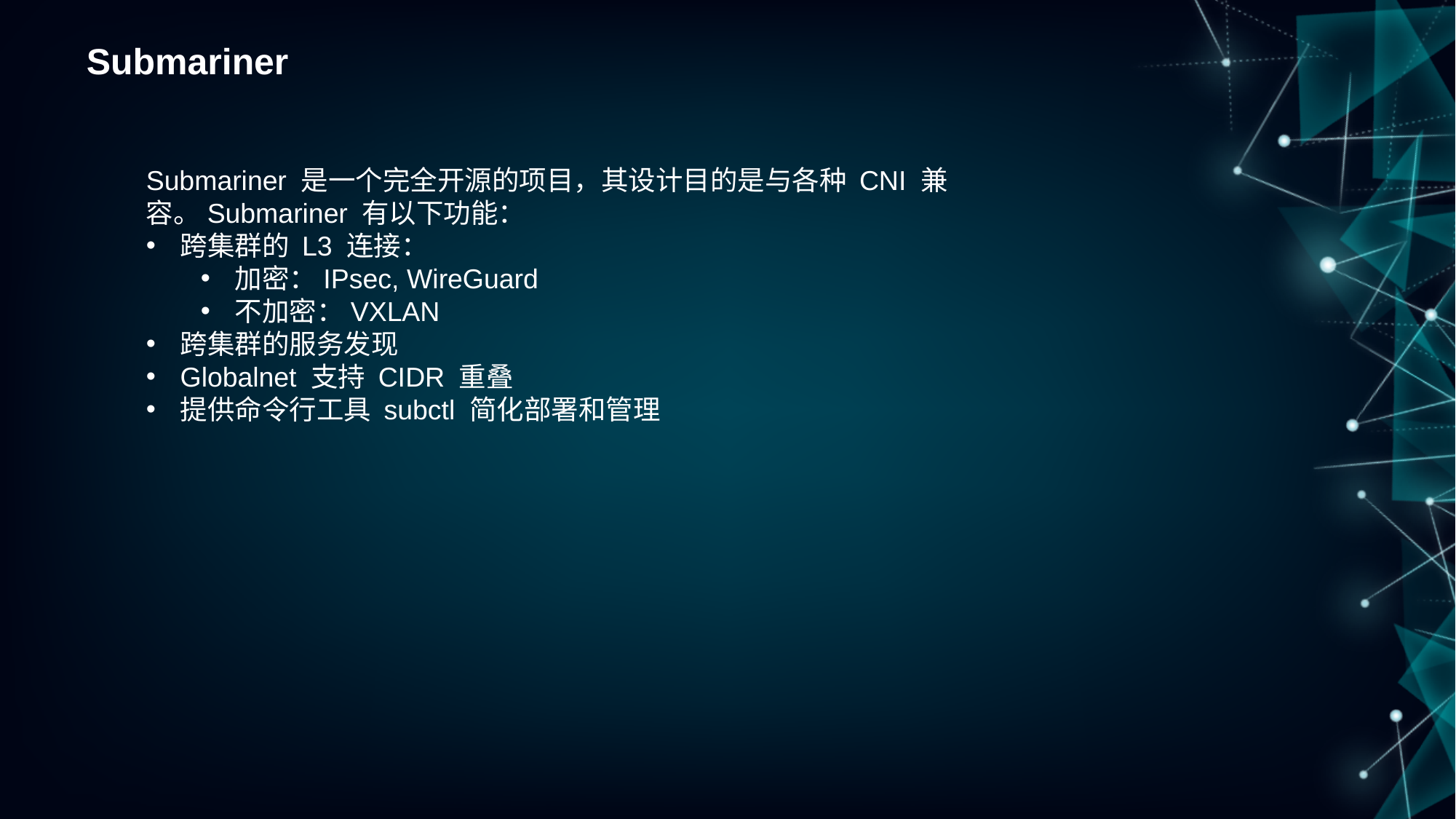

Submariner
Submariner 是一个完全开源的项目，其设计目的是与各种 CNI 兼容。Submariner 有以下功能：
跨集群的 L3 连接：
加密：IPsec, WireGuard
不加密：VXLAN
跨集群的服务发现
Globalnet 支持 CIDR 重叠
提供命令行工具 subctl 简化部署和管理